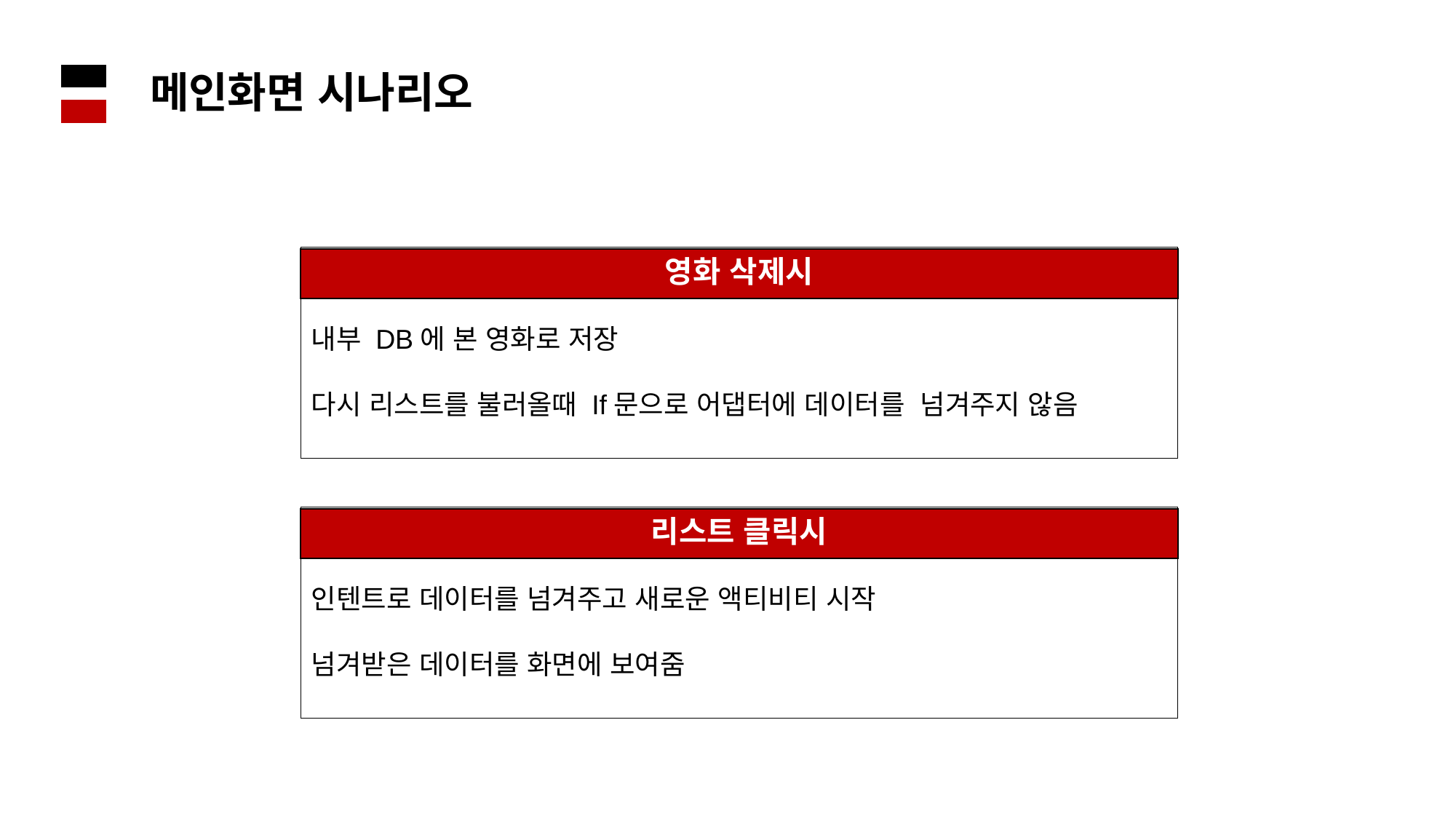

메인화면 시나리오

영화 삭제시

내부 DB에 본 영화로 저장

다시 리스트를 불러올때 If문으로 어댑터에 데이터를  넘겨주지 않음

리스트 클릭시

인텐트로 데이터를 넘겨주고 새로운 액티비티 시작

넘겨받은 데이터를 화면에 보여줌